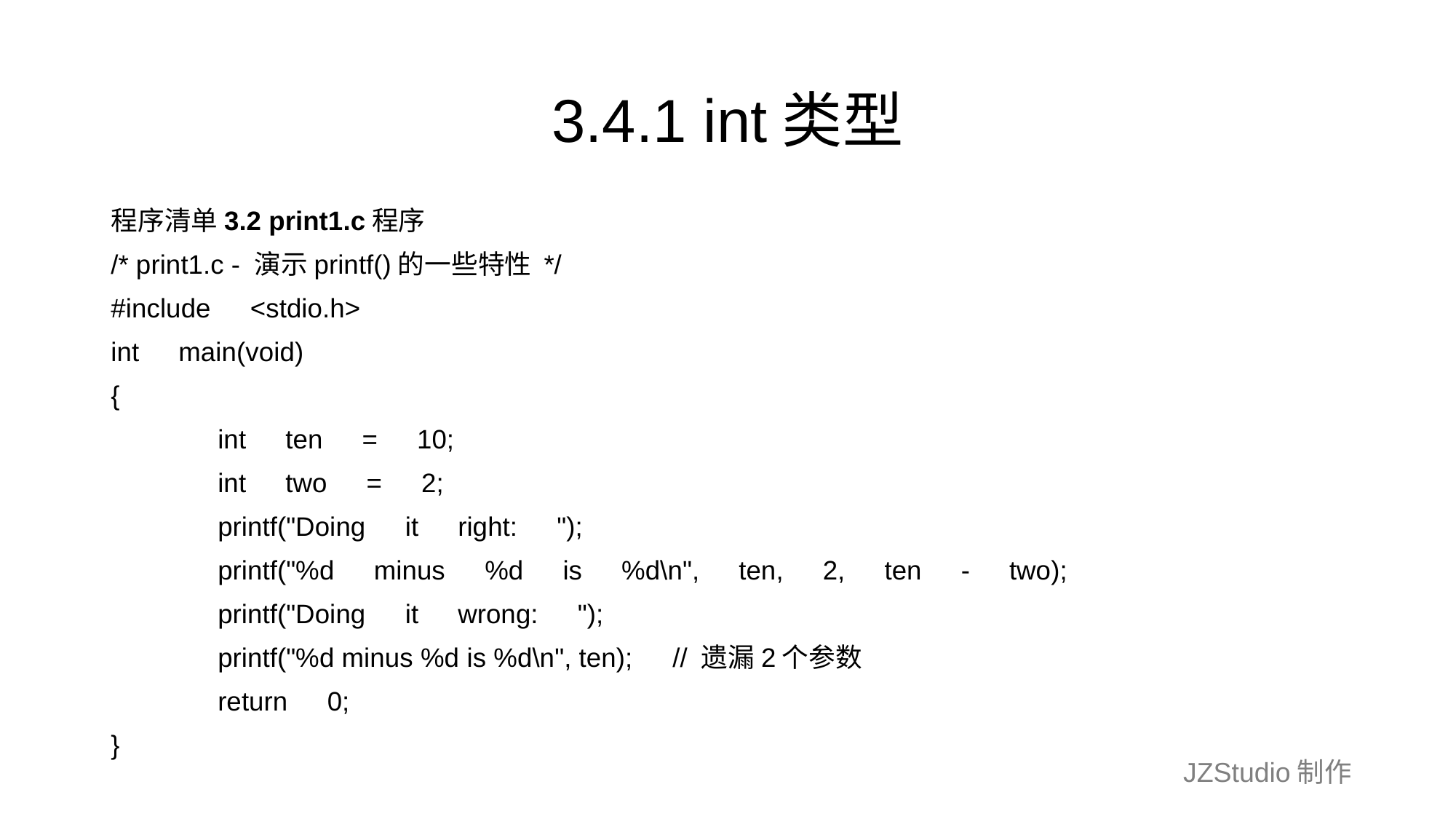

# 3.4.1 int类型
程序清单3.2 print1.c程序
/* print1.c - 演示printf()的一些特性 */
#include　<stdio.h>
int　main(void)
{
	int　ten　=　10;
	int　two　=　2;
	printf("Doing　it　right:　");
	printf("%d　minus　%d　is　%d\n",　ten,　2,　ten　-　two);
	printf("Doing　it　wrong:　");
	printf("%d minus %d is %d\n", ten);　// 遗漏2个参数
	return　0;
}